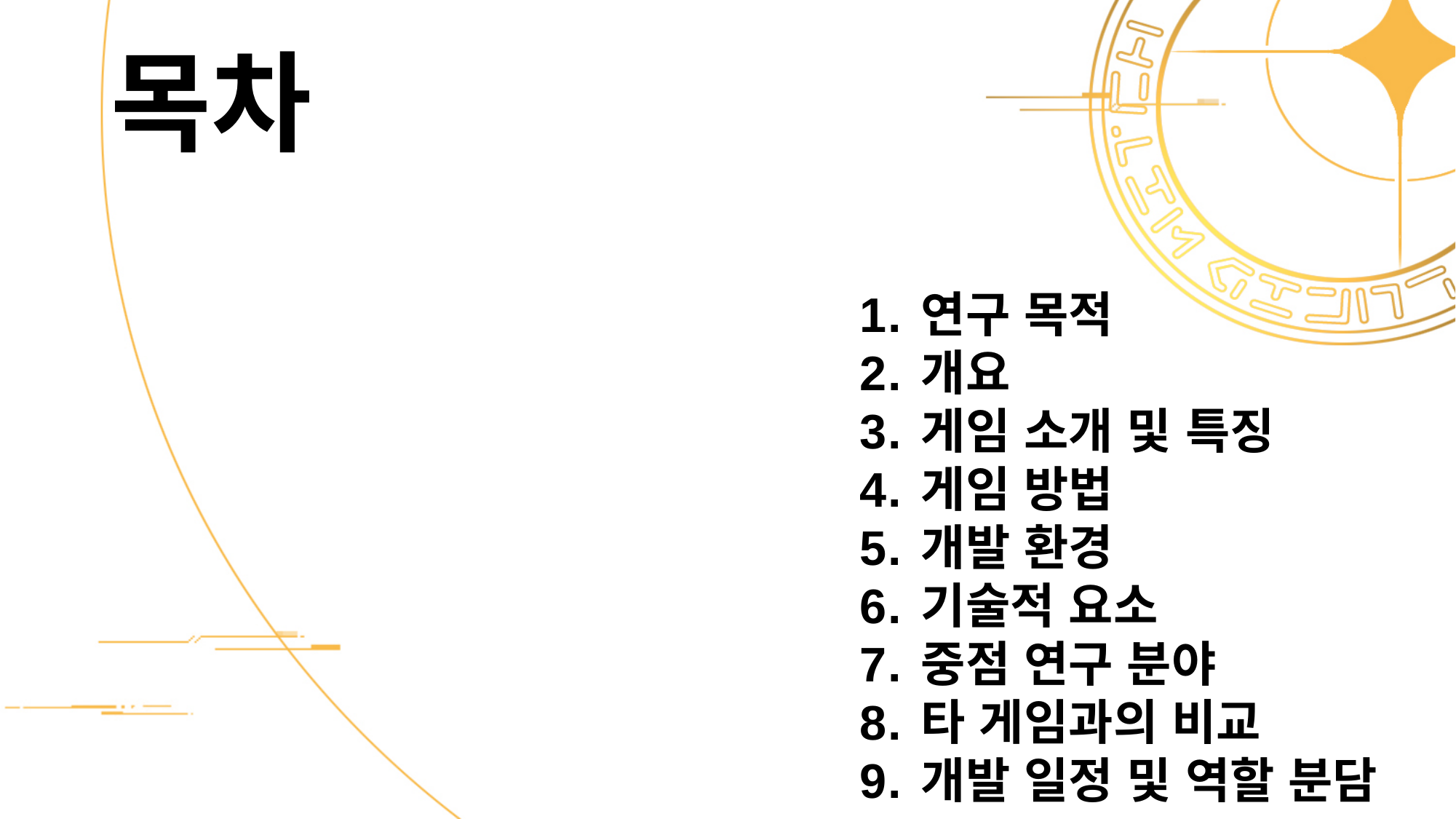

# 목차
연구 목적
개요
게임 소개 및 특징
게임 방법
개발 환경
기술적 요소
중점 연구 분야
타 게임과의 비교
개발 일정 및 역할 분담